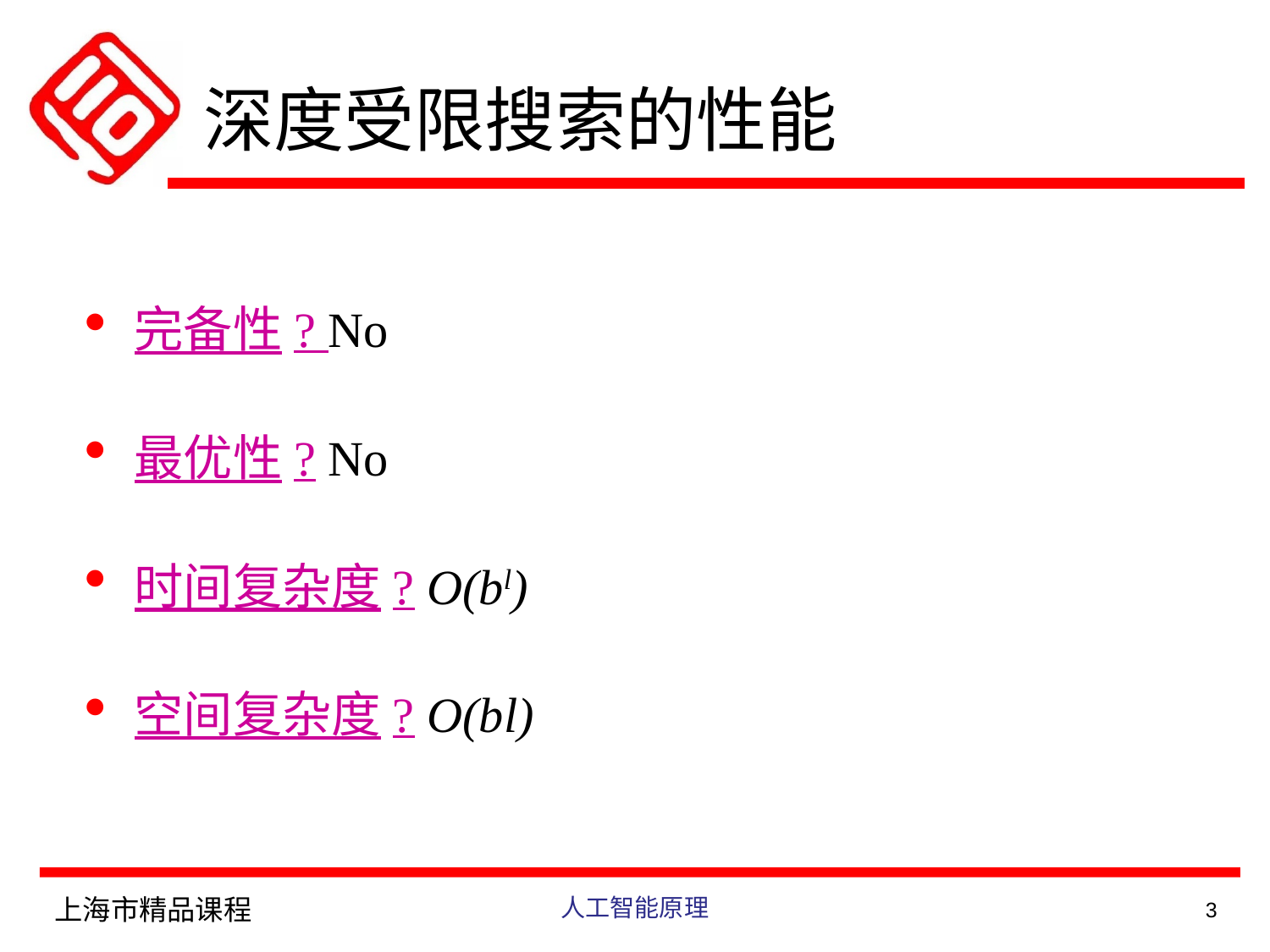

# 深度受限搜索的性能
完备性? No
最优性? No
时间复杂度? O(bl)
空间复杂度? O(bl)
上海市精品课程
人工智能原理
3